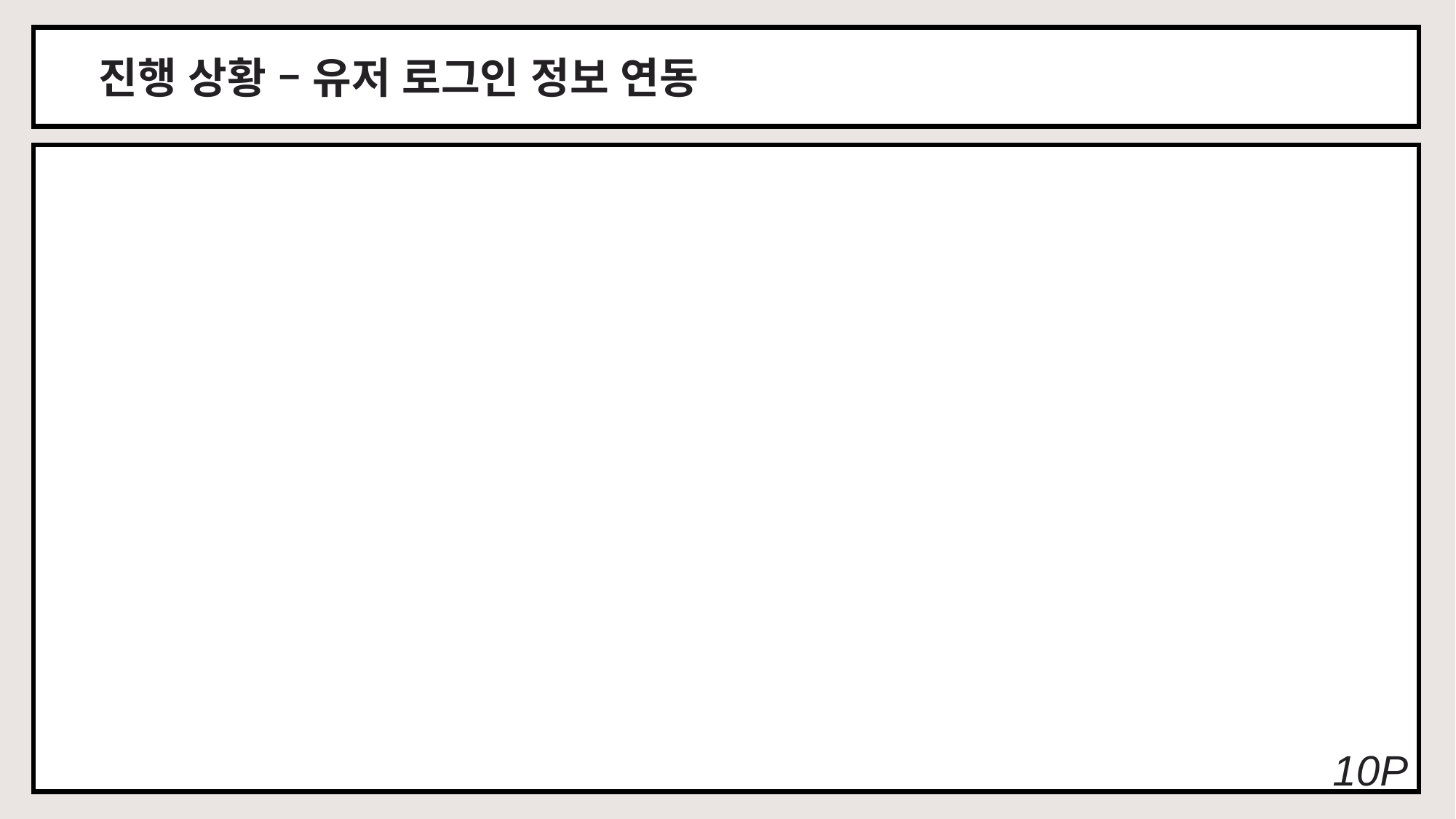

진행 상황 – 유저 로그인 정보 연동

10P